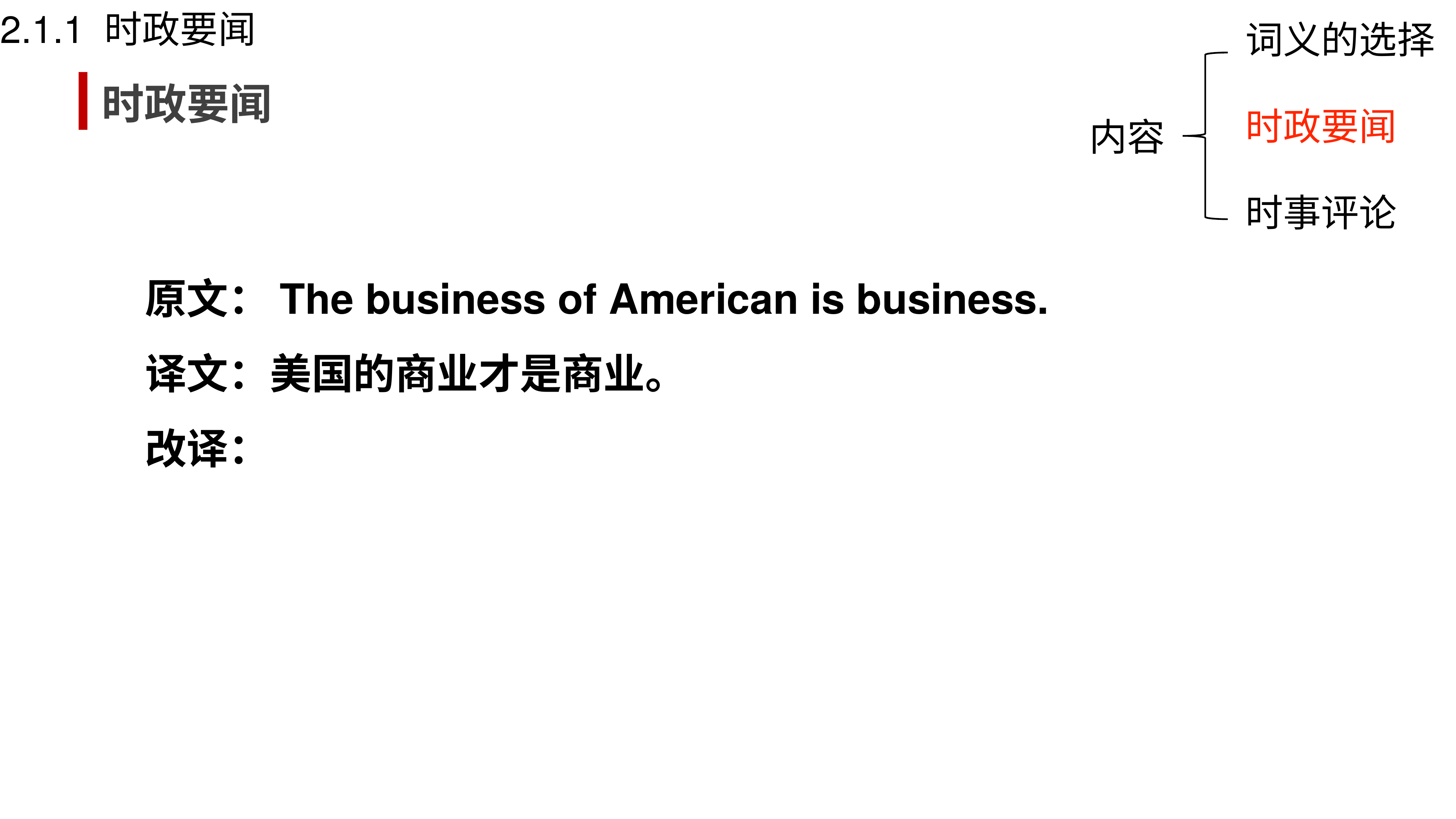

2.1.1 时政要闻
词义的选择

时政要闻

时政要闻
内容
时事评论
原文：The business of American is business.
译文：美国的商业才是商业。
改译：